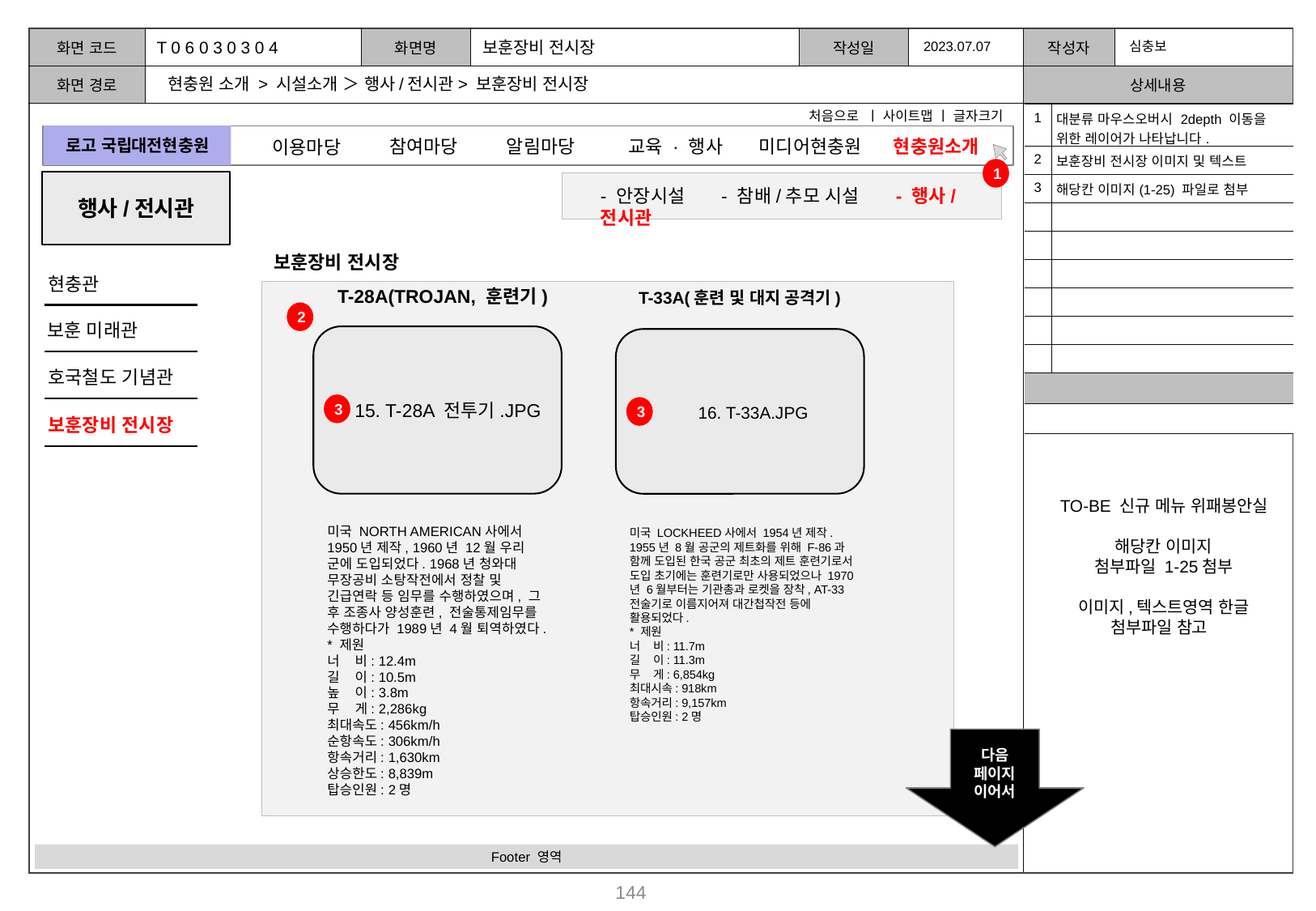

T 0 6 0 3 0 3 0 4
보훈장비 전시장
2023.07.07
심충보
현충원 소개 > 시설소개 ＞ 행사/전시관> 보훈장비 전시장
처음으로  ㅣ 사이트맵 ㅣ 글자크기
| 1 | 대분류 마우스오버시 2depth 이동을 위한 레이어가 나타납니다. |
| --- | --- |
| 2 | 보훈장비 전시장 이미지 및 텍스트 |
| 3 | 해당칸 이미지(1-25) 파일로 첨부 |
|  |  |
|  |  |
|  |  |
|  |  |
|  |  |
|  |  |
|  |  |
|  |  |
로고 국립대전현충원

참여마당
알림마당
미디어현충원
교육 · 행사
현충원소개
이용마당

1
행사/전시관

- 안장시설      - 참배/추모 시설      - 행사/전시관
보훈장비 전시장
현충관
T-28A(TROJAN, 훈련기)

T-33A(훈련 및 대지 공격기)
2
보훈 미래관
    15. T-28A 전투기.JPG
     16. T-33A.JPG
호국철도 기념관
3
3
보훈장비 전시장
TO-BE 신규 메뉴 위패봉안실

해당칸 이미지
첨부파일 1-25첨부

이미지,텍스트영역 한글 첨부파일 참고
미국 NORTH AMERICAN사에서 1950년 제작, 1960년 12월 우리 군에 도입되었다. 1968년 청와대 무장공비 소탕작전에서 정찰 및 긴급연락 등 임무를 수행하였으며, 그 후 조종사 양성훈련, 전술통제임무를 수행하다가 1989년 4월 퇴역하였다.
* 제원
너    비: 12.4m
길    이: 10.5m
높    이: 3.8m
무    게: 2,286kg
최대속도: 456km/h
순항속도: 306km/h
항속거리: 1,630km
상승한도: 8,839m
탑승인원: 2명
미국 LOCKHEED사에서 1954년 제작. 1955년 8월 공군의 제트화를 위해 F-86과 함께 도입된 한국 공군 최초의 제트 훈련기로서 도입 초기에는 훈련기로만 사용되었으나 1970년 6월부터는 기관총과 로켓을 장착, AT-33 전술기로 이름지어져 대간첩작전 등에 활용되었다.
* 제원
너    비: 11.7m
길    이: 11.3m
무    게: 6,854kg
최대시속: 918km
항속거리: 9,157km
탑승인원: 2명
다음
페이지
이어서
Footer 영역